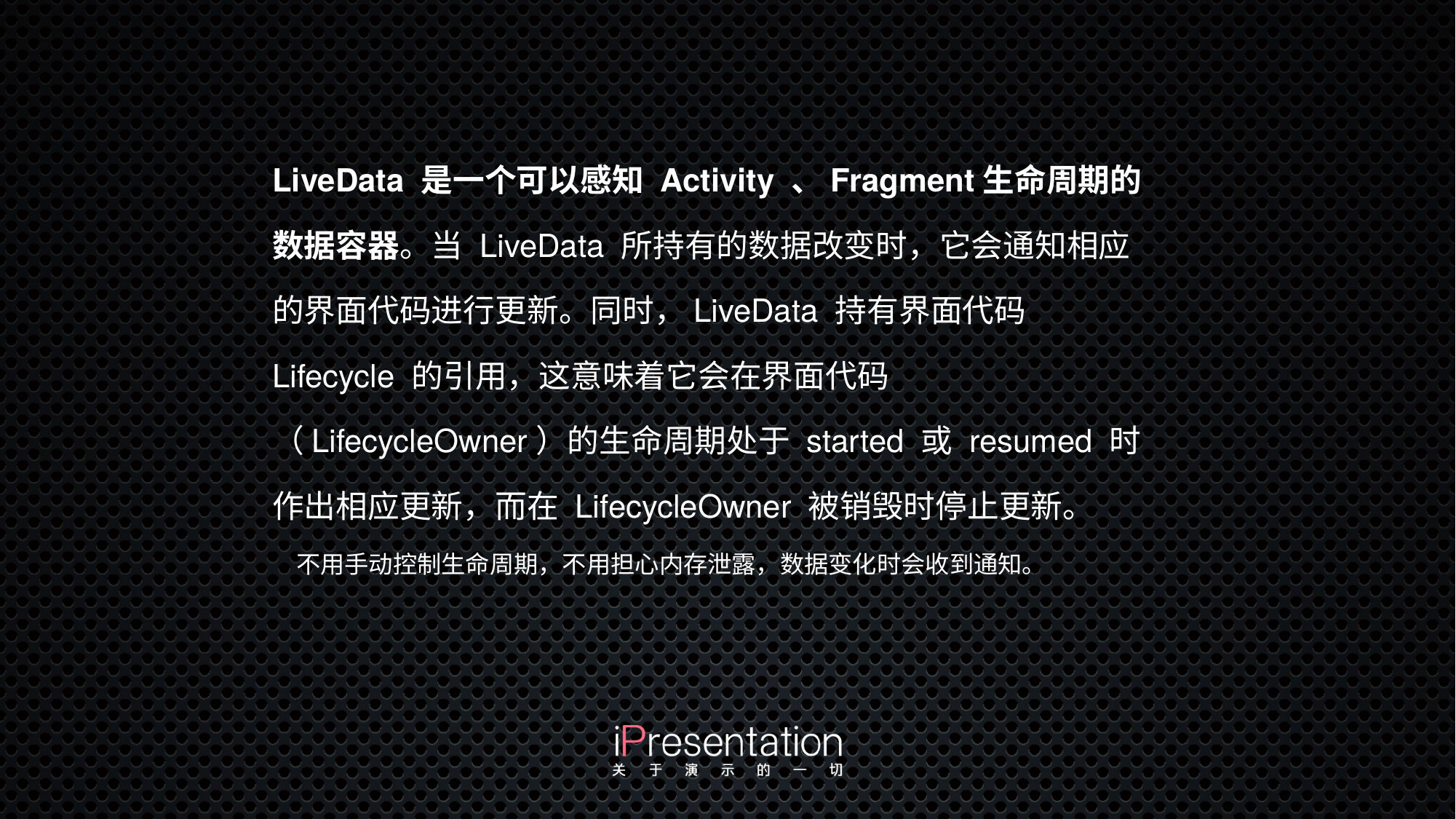

LiveData 是一个可以感知 Activity 、Fragment生命周期的数据容器。当 LiveData 所持有的数据改变时，它会通知相应的界面代码进行更新。同时，LiveData 持有界面代码 Lifecycle 的引用，这意味着它会在界面代码（LifecycleOwner）的生命周期处于 started 或 resumed 时作出相应更新，而在 LifecycleOwner 被销毁时停止更新。
不用手动控制生命周期，不用担心内存泄露，数据变化时会收到通知。